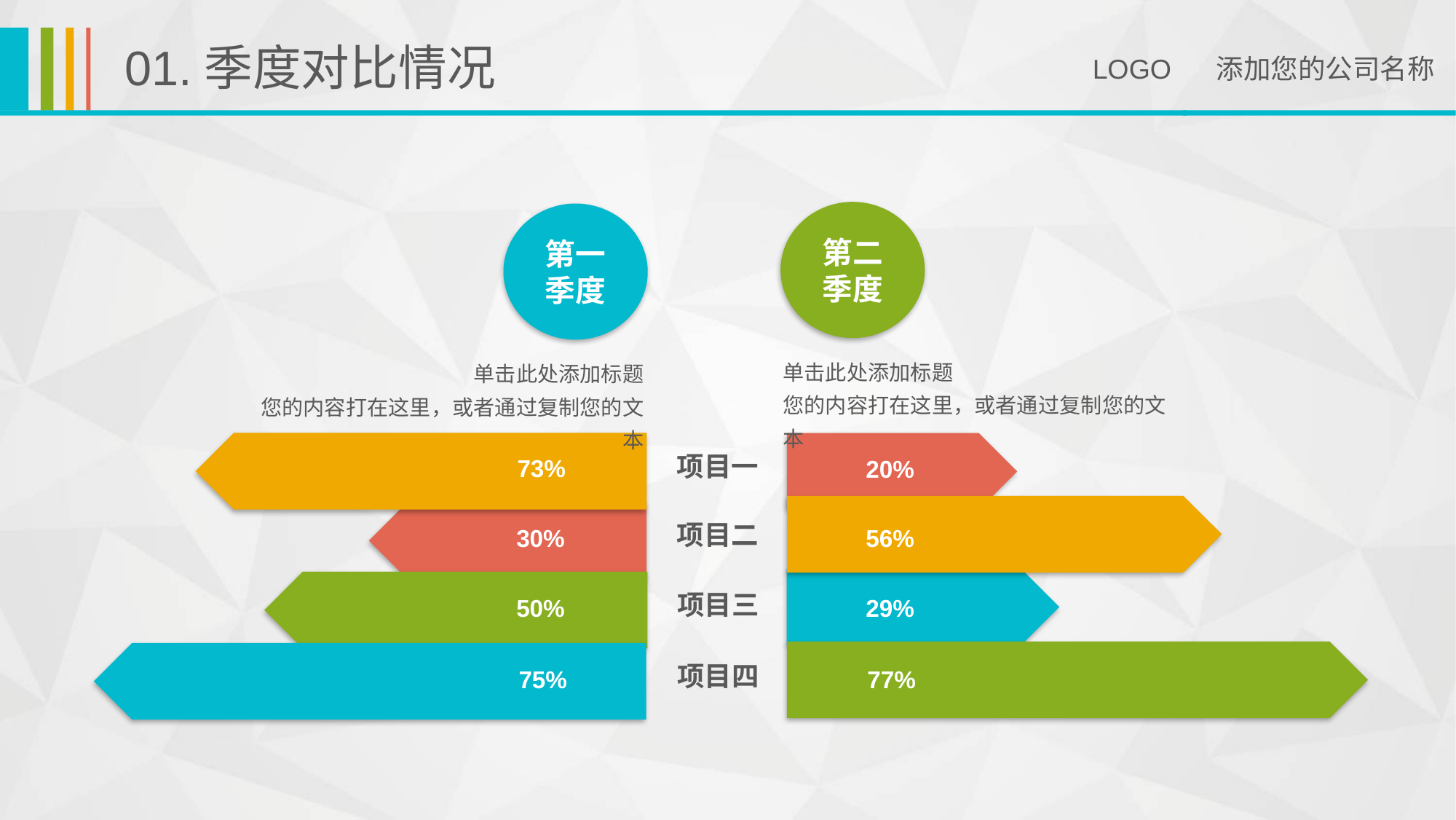

01.季度对比情况
LOGO     添加您的公司名称

第二季度
第一季度
单击此处添加标题
您的内容打在这里，或者通过复制您的文本
单击此处添加标题
您的内容打在这里，或者通过复制您的文本

项目一
73%
20%

项目二
56%
30%

项目三
29%
50%

项目四
77%
75%